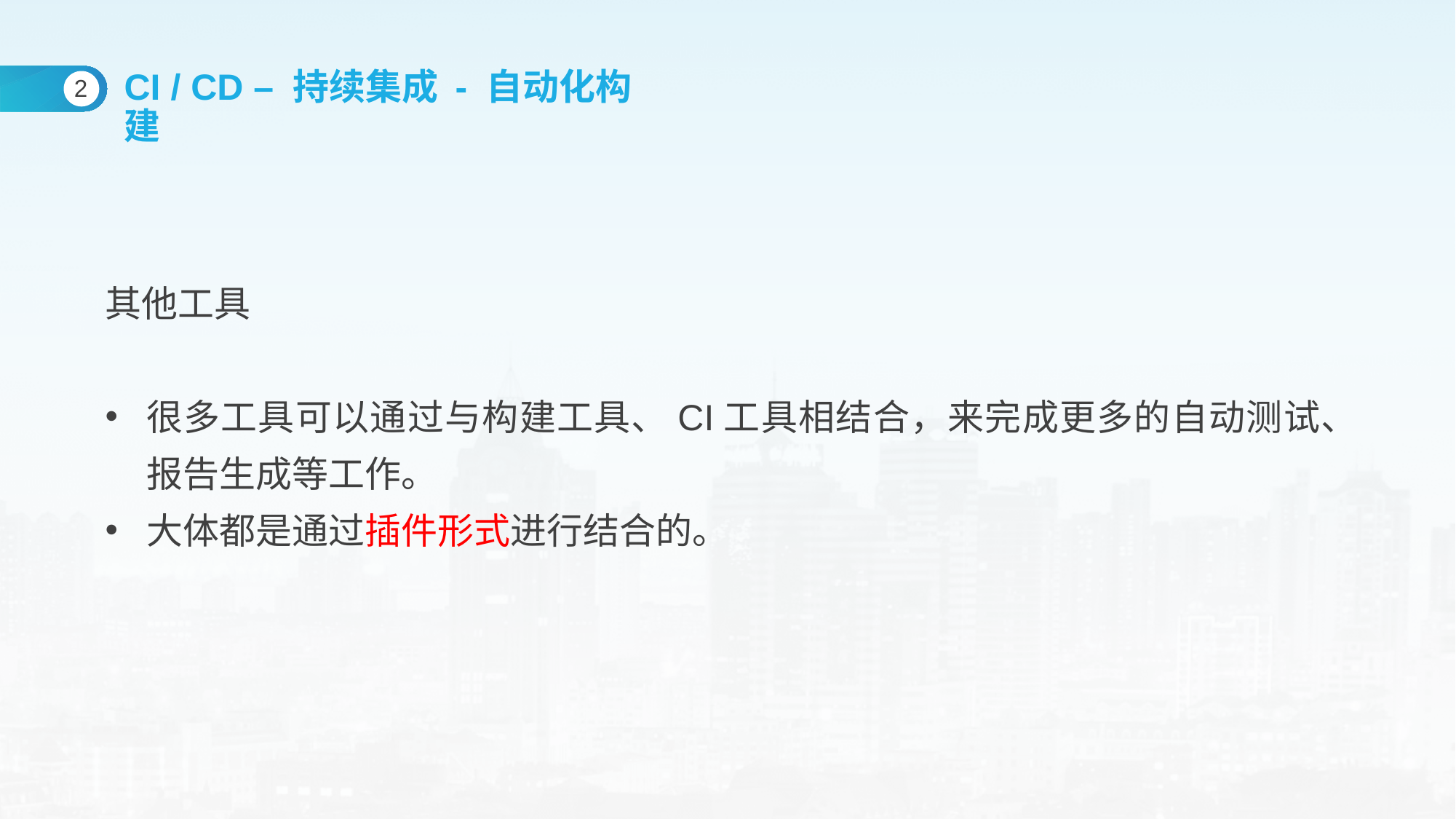

CI / CD – 持续集成 - 自动化构建
2
其他工具

很多工具可以通过与构建工具、CI工具相结合，来完成更多的自动测试、报告生成等工作。
大体都是通过插件形式进行结合的。